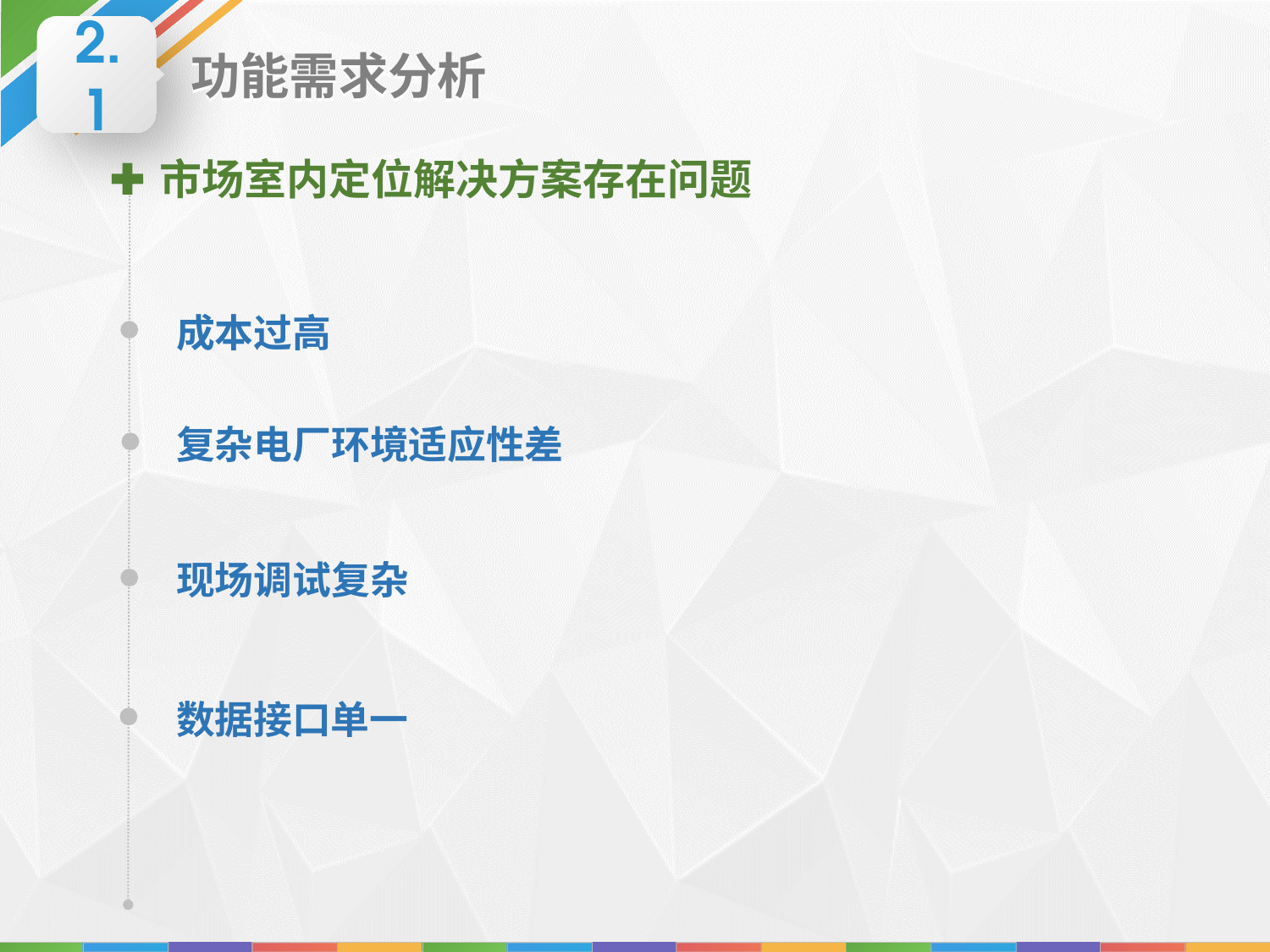

2.1
功能需求分析
市场室内定位解决方案存在问题

成本过高

复杂电厂环境适应性差

现场调试复杂

数据接口单一